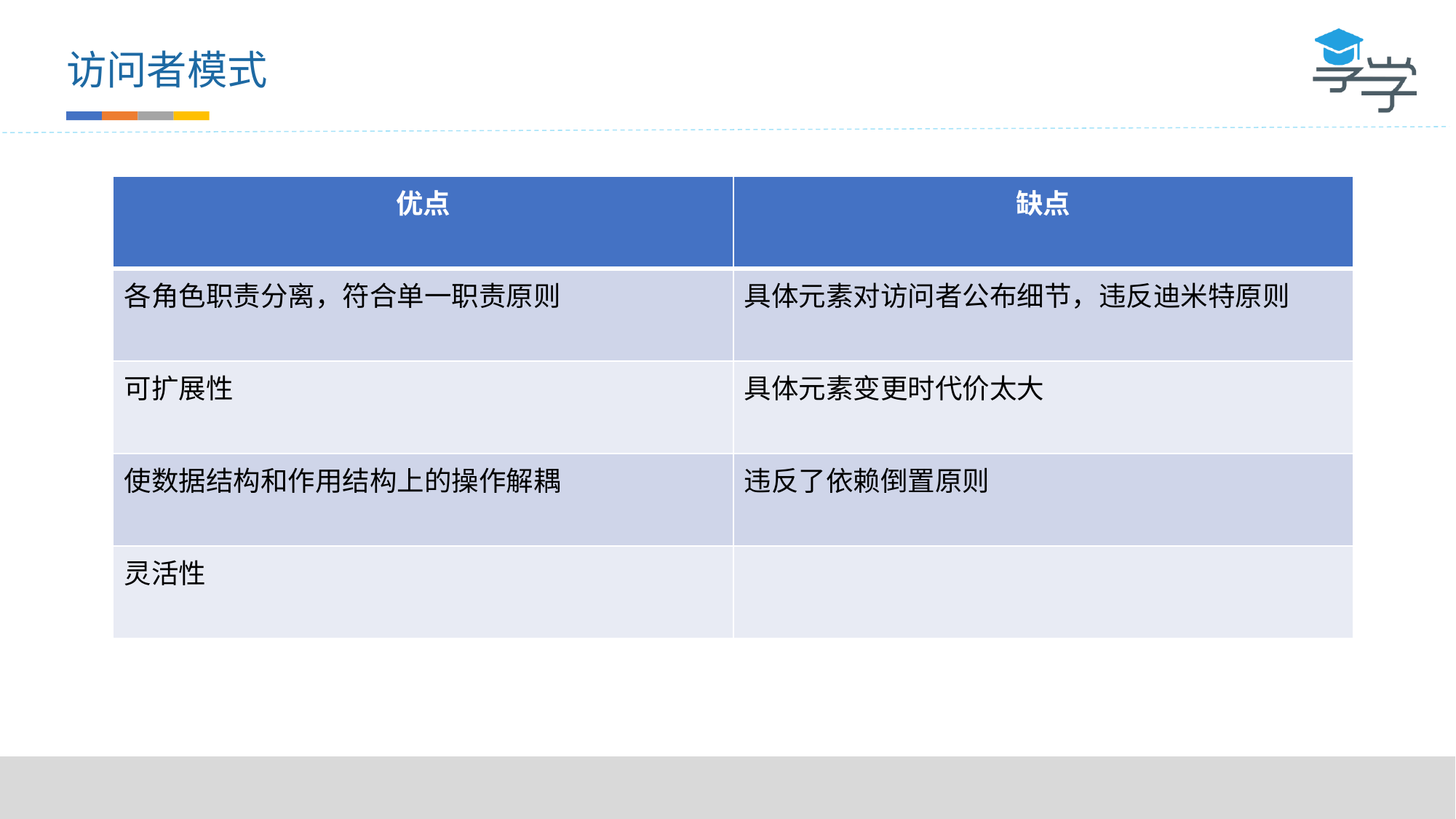

访问者模式

| 优点 | 缺点 |
| --- | --- |
| 各角色职责分离，符合单一职责原则 | 具体元素对访问者公布细节，违反迪米特原则 |
| 可扩展性 | 具体元素变更时代价太大 |
| 使数据结构和作用结构上的操作解耦 | 违反了依赖倒置原则 |
| 灵活性 |  |